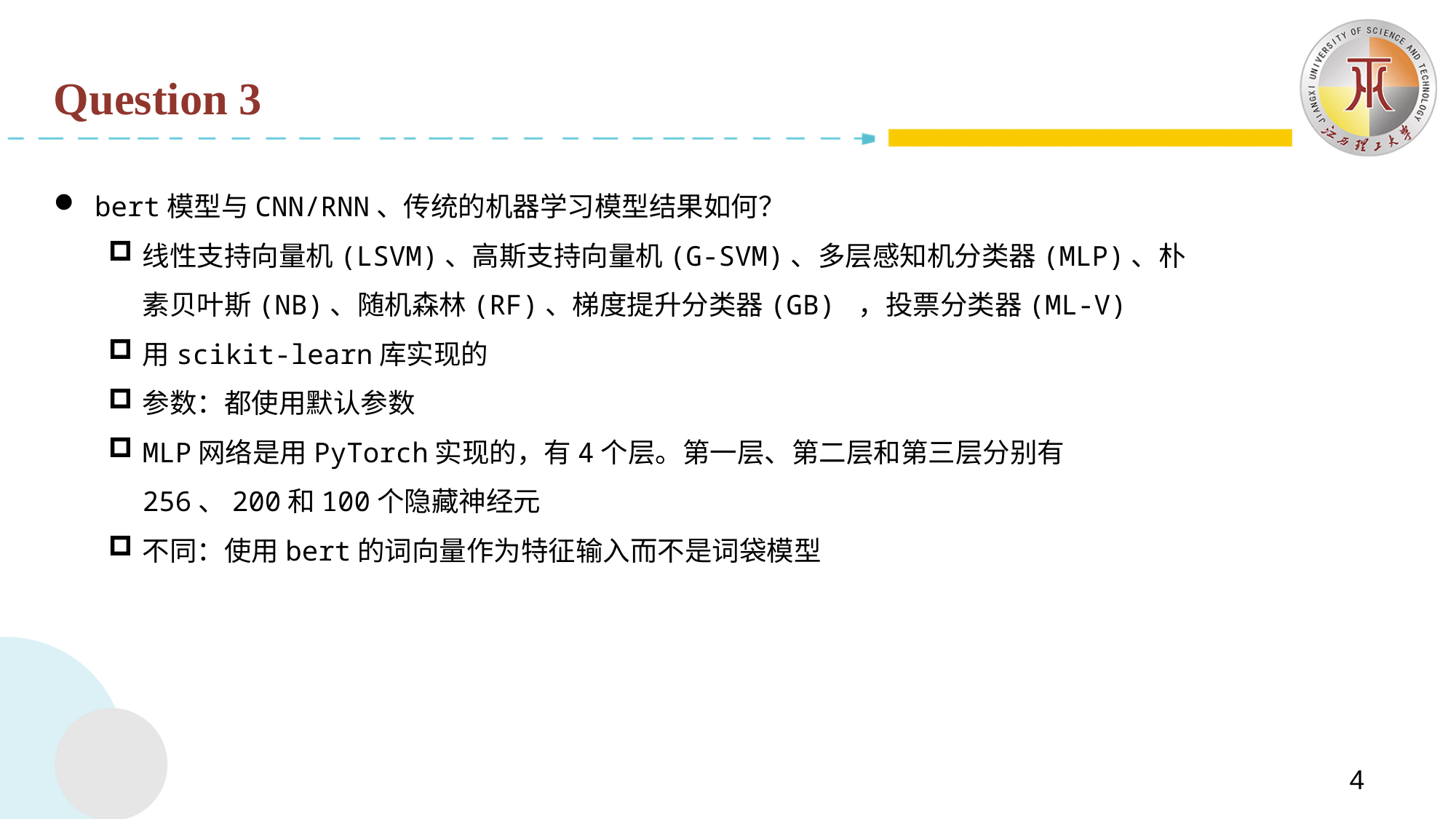

Question 3

bert模型与CNN/RNN、传统的机器学习模型结果如何？
线性支持向量机(LSVM)、高斯支持向量机(G-SVM)、多层感知机分类器(MLP)、朴素贝叶斯(NB)、随机森林(RF)、梯度提升分类器(GB) ，投票分类器(ML-V)
用scikit-learn库实现的
参数：都使用默认参数
MLP网络是用PyTorch实现的，有4个层。第一层、第二层和第三层分别有256、200和100个隐藏神经元
不同：使用bert的词向量作为特征输入而不是词袋模型

4